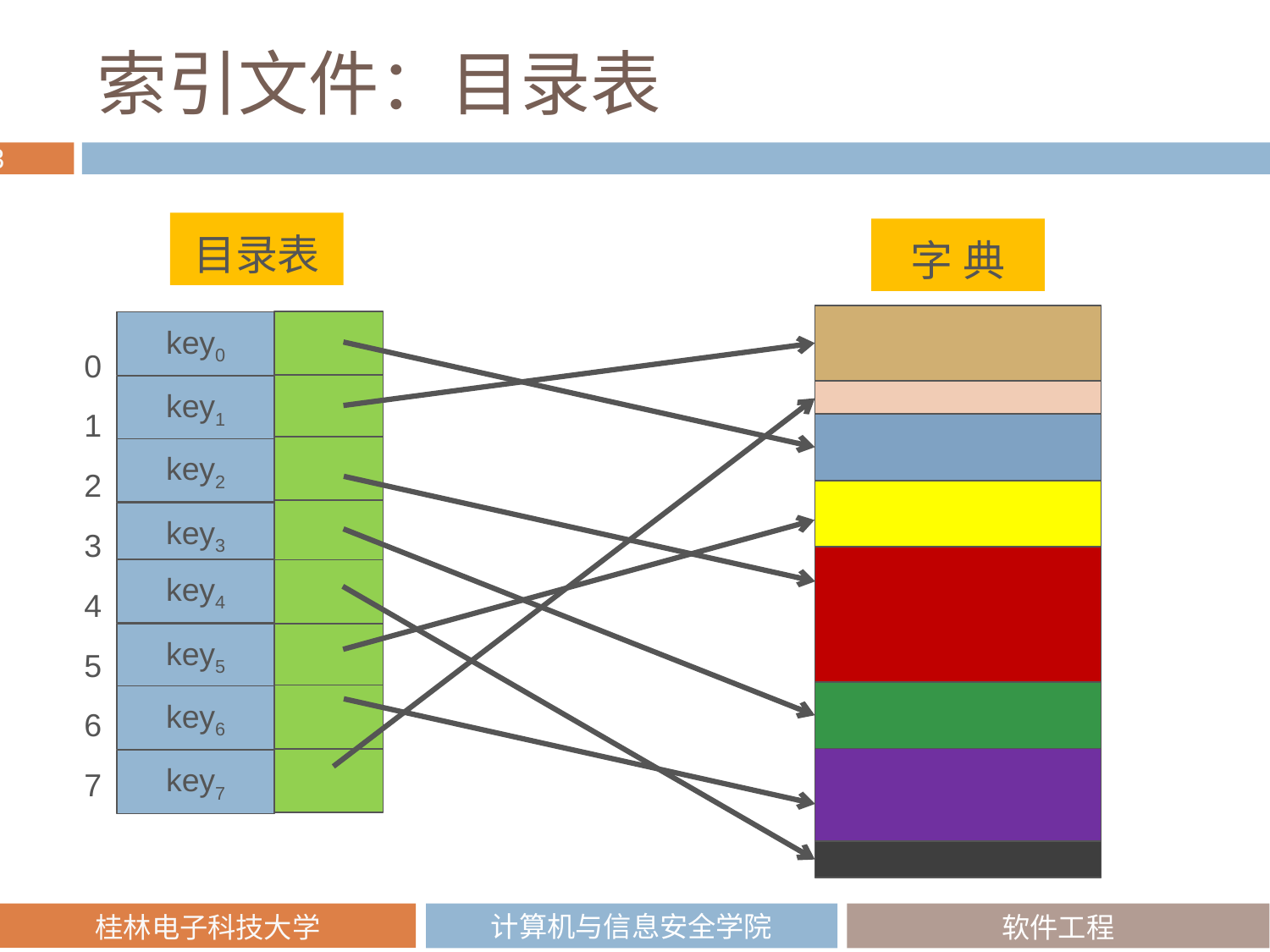

# 索引文件：目录表
目录表
字 典

key0
0
1
2
3
4
5
6
7

key1

key2

key3

key4

key5

key6

key7